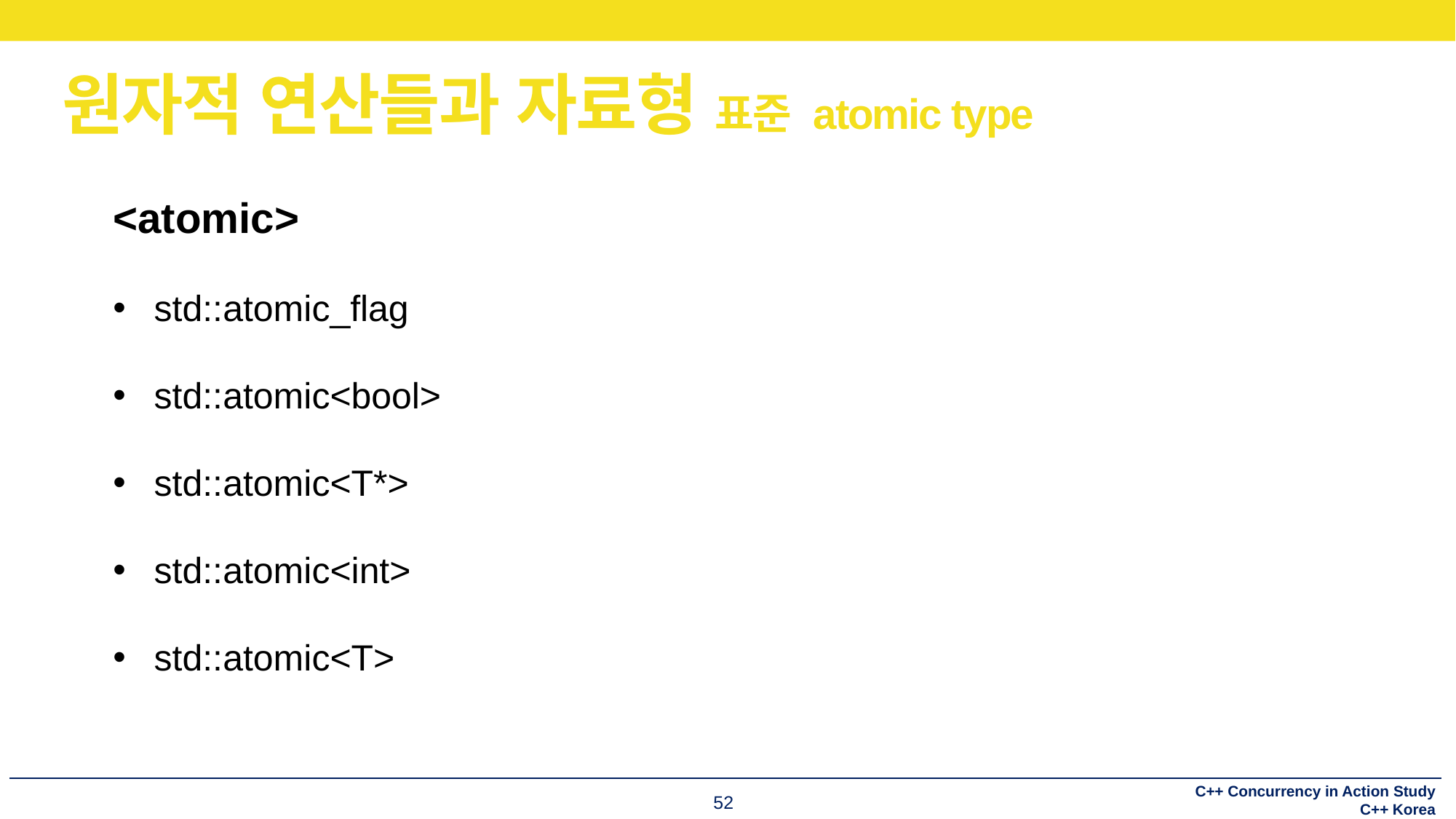

# 원자적 연산들과 자료형 표준 atomic type
<atomic>

std::atomic_flag

std::atomic<bool>

std::atomic<T*>

std::atomic<int>

std::atomic<T>

52